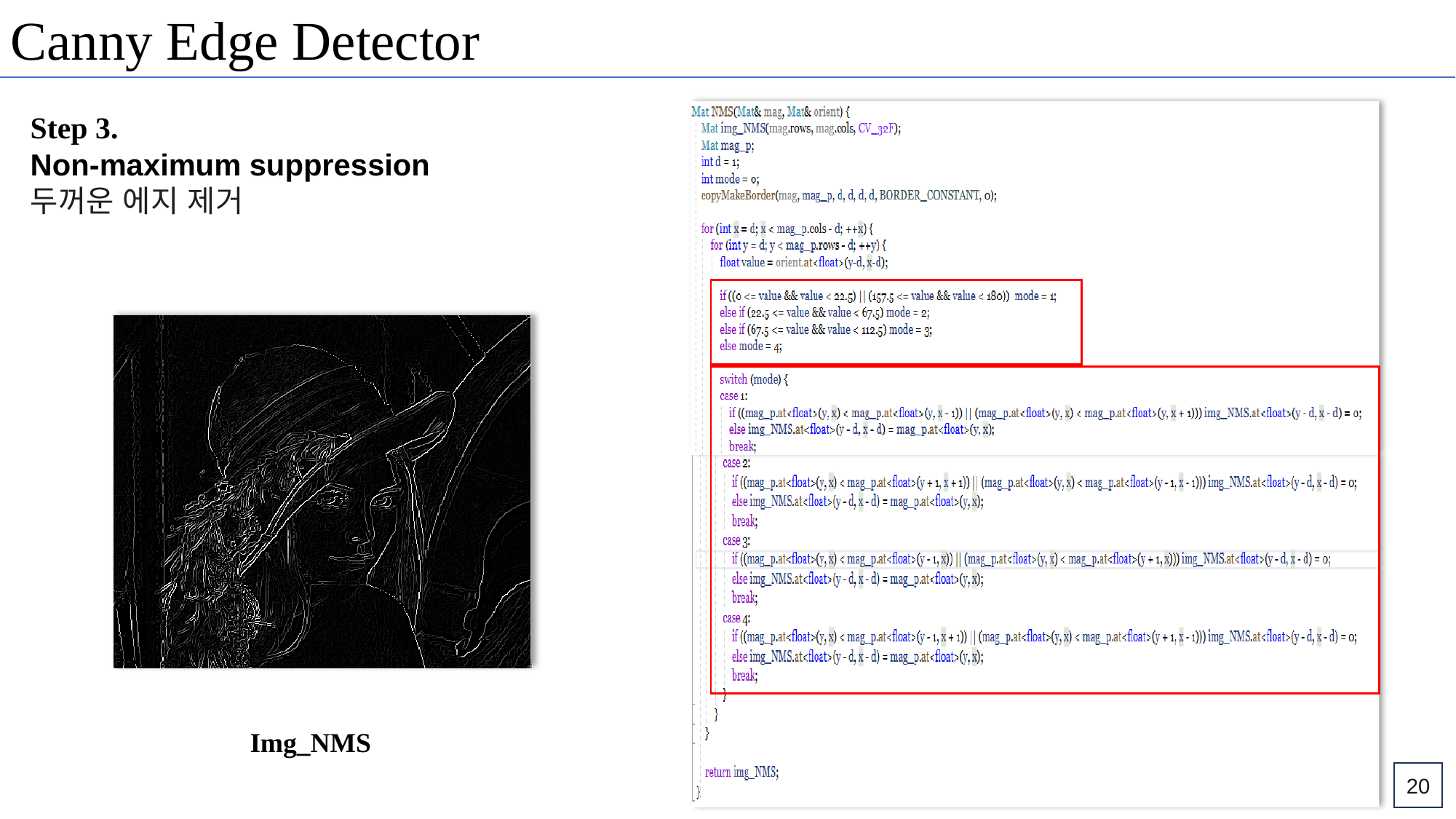

Canny Edge Detector

Step 3.
Non-maximum suppression
두꺼운 에지 제거

Img_NMS
20